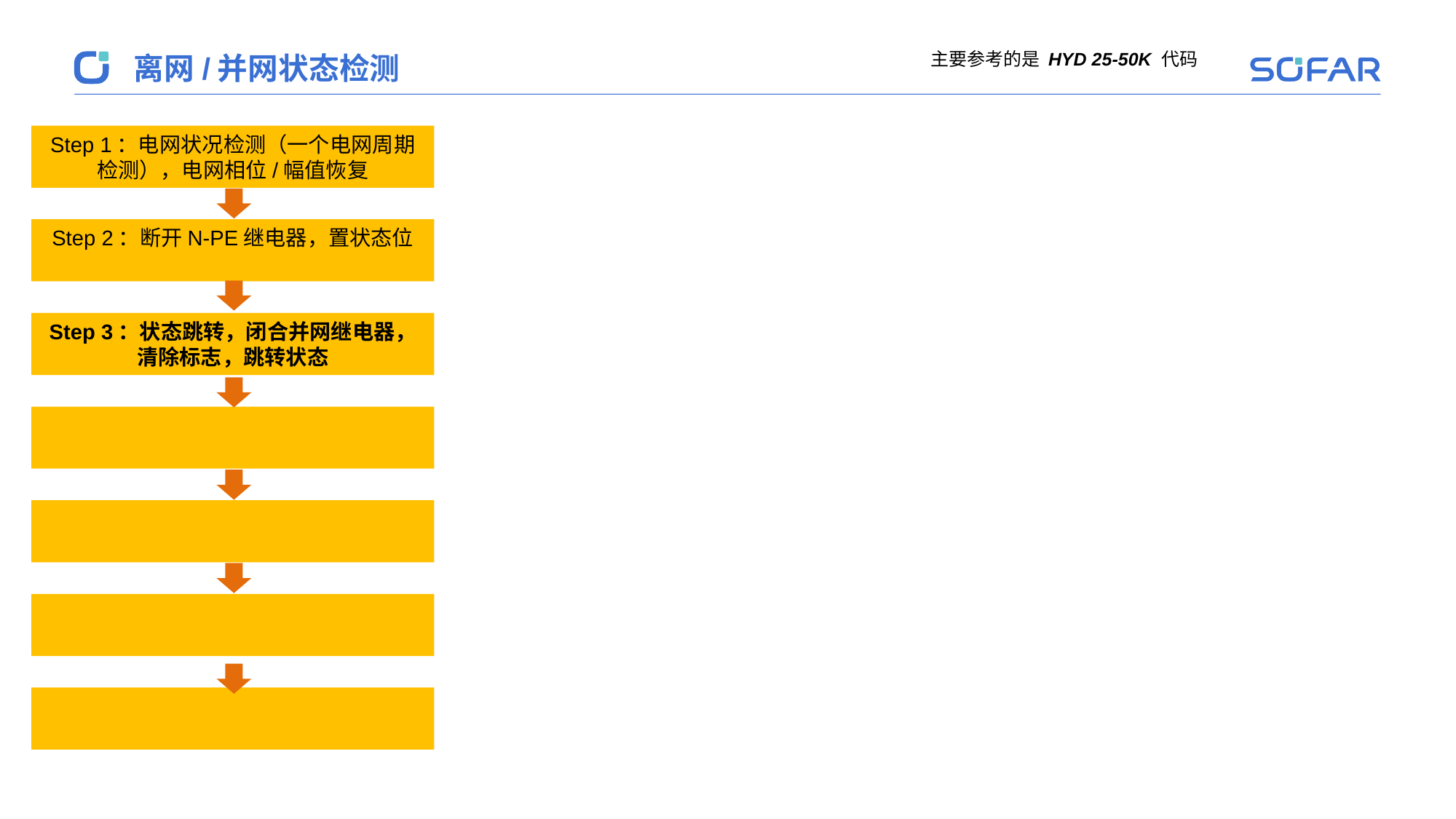

主要参考的是 HYD 25-50K 代码
离网/并网状态检测
Step 1：电网状况检测（一个电网周期检测），电网相位/幅值恢复

Step 2：断开N-PE继电器，置状态位

Step 3：状态跳转，闭合并网继电器，清除标志，跳转状态